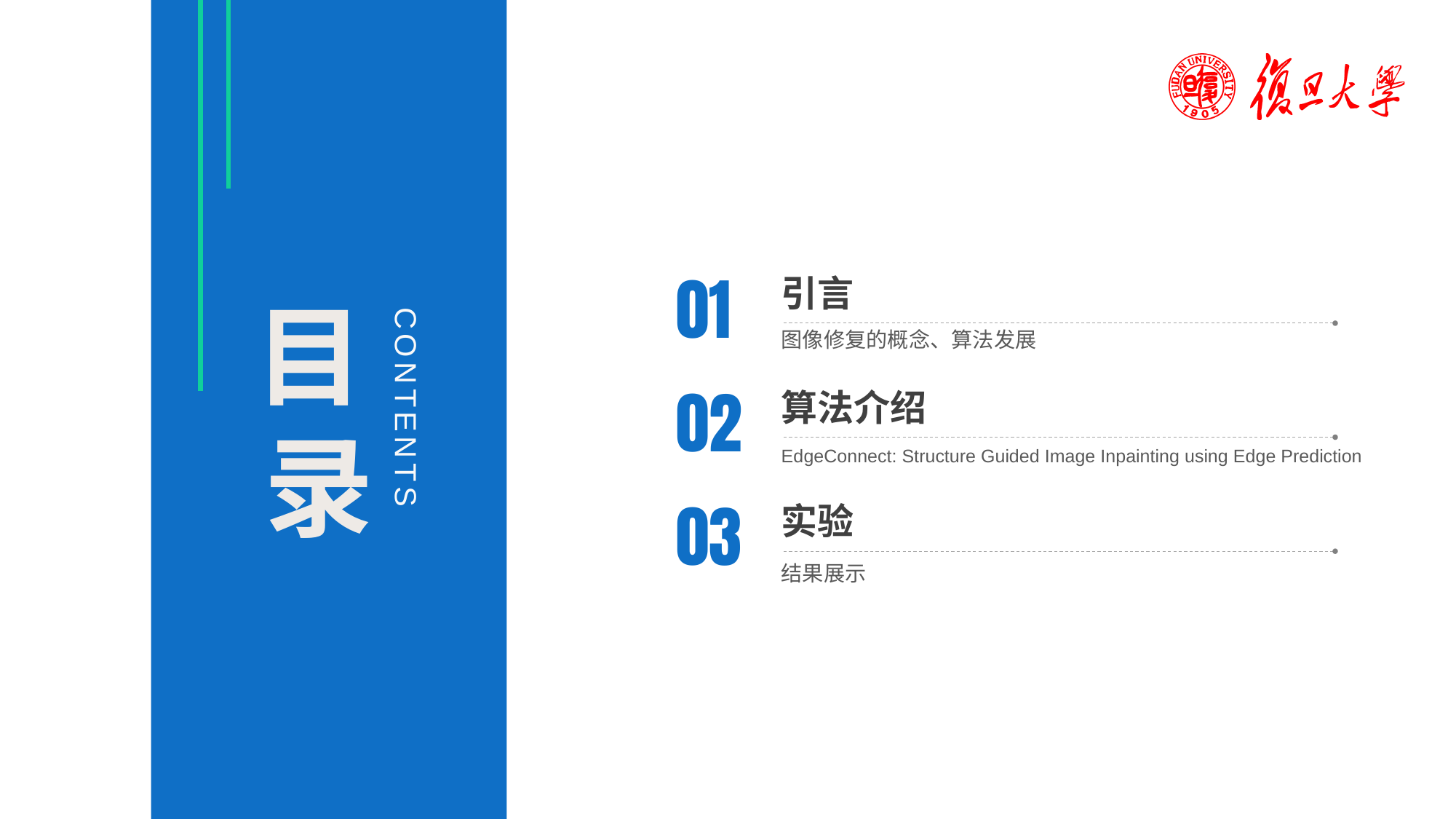

引言
01
图像修复的概念、算法发展
算法介绍
02
EdgeConnect: Structure Guided Image Inpainting using Edge Prediction
实验
03
结果展示